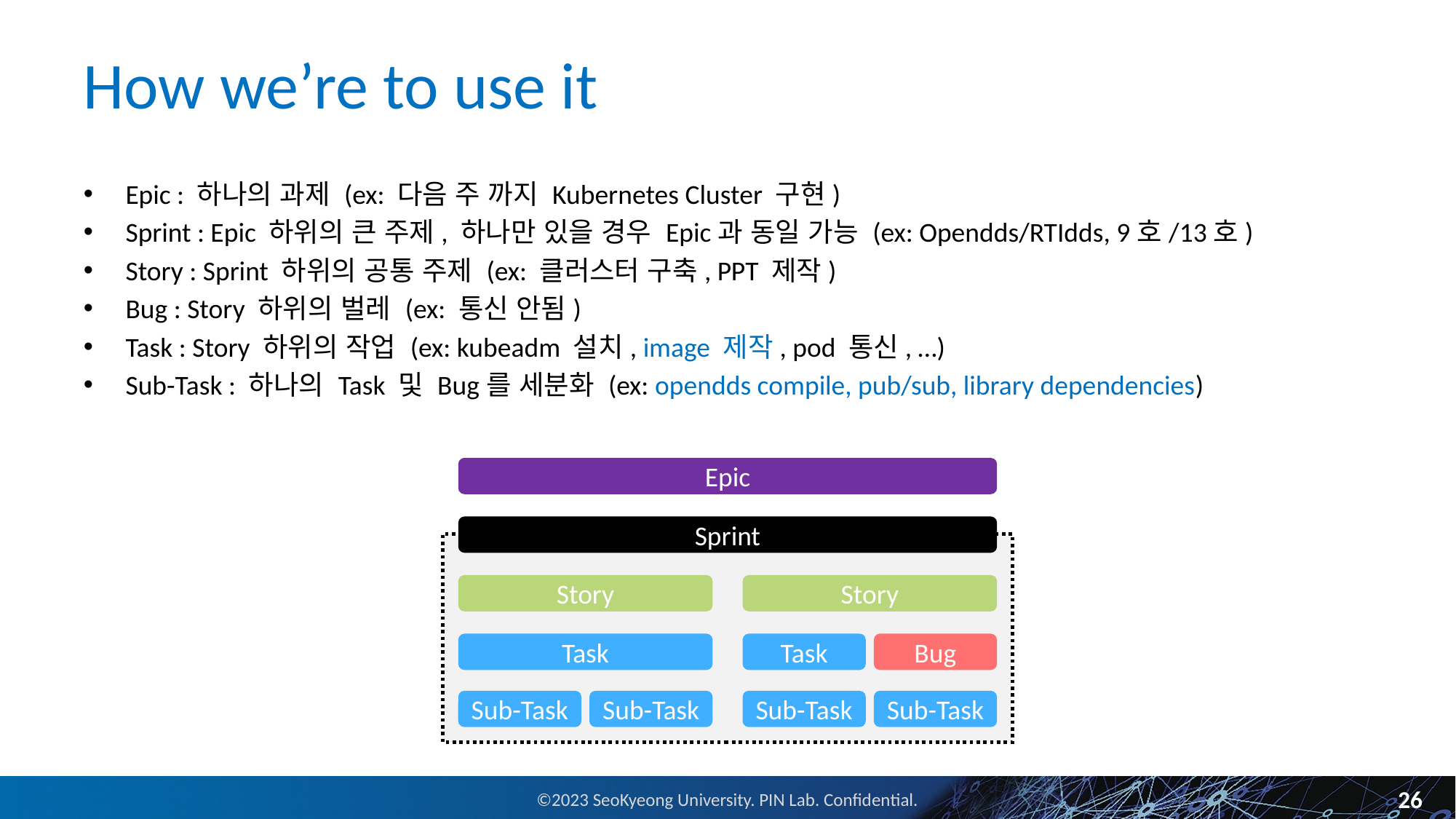

# How we’re to use it
Epic : 하나의 과제 (ex: 다음 주 까지 Kubernetes Cluster 구현)
Sprint : Epic 하위의 큰 주제, 하나만 있을 경우 Epic과 동일 가능 (ex: Opendds/RTIdds, 9호/13호)
Story : Sprint 하위의 공통 주제 (ex: 클러스터 구축, PPT 제작)
Bug : Story 하위의 벌레 (ex: 통신 안됨)
Task : Story 하위의 작업 (ex: kubeadm 설치, image 제작, pod 통신, …)
Sub-Task : 하나의 Task 및 Bug를 세분화 (ex: opendds compile, pub/sub, library dependencies)
Epic
Sprint

Story
Story
Task
Task
Bug
Sub-Task
Sub-Task
Sub-Task
Sub-Task
26